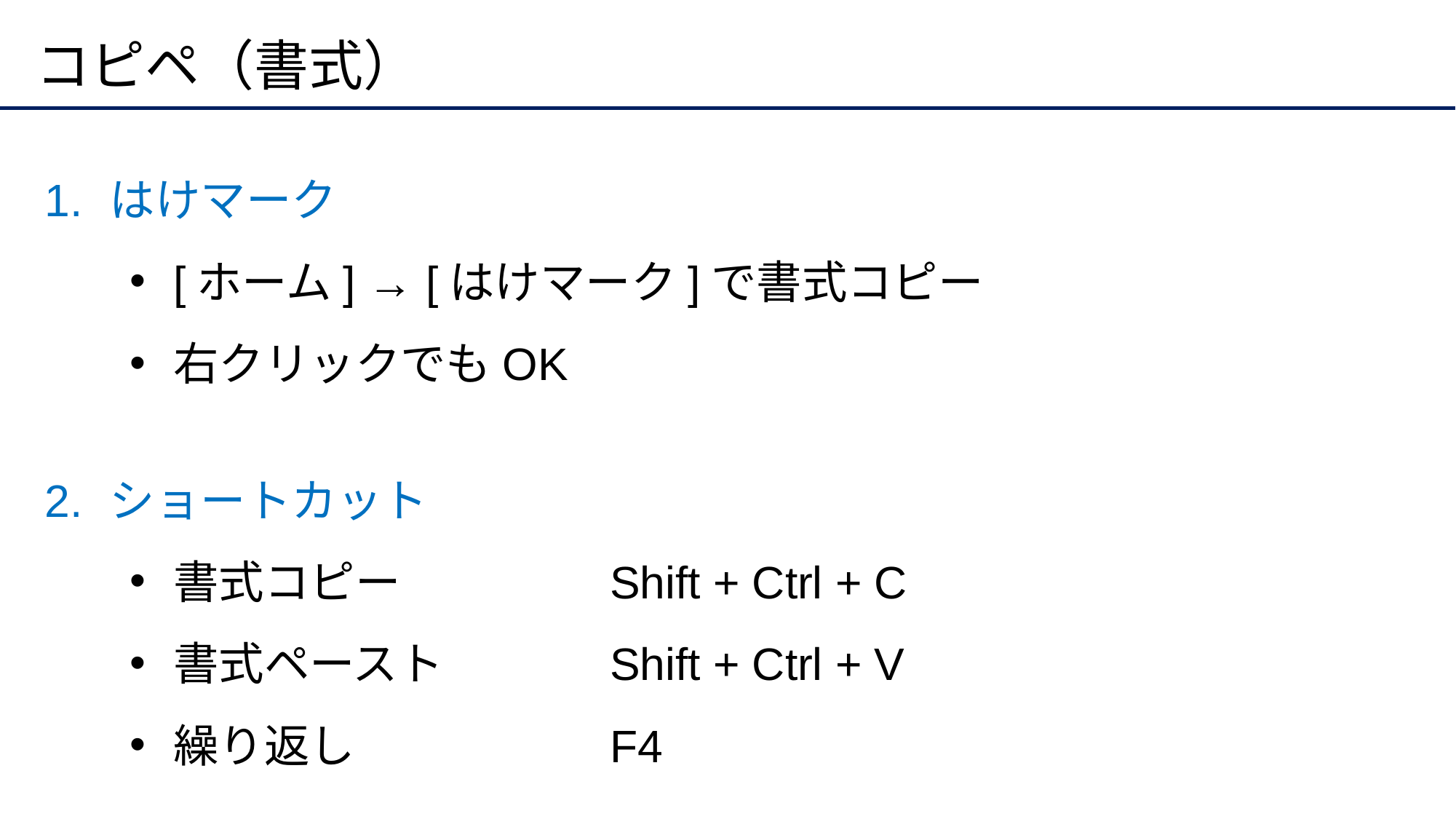

# コピペ（書式）
はけマーク
[ホーム] → [はけマーク]で書式コピー
右クリックでもOK
ショートカット
書式コピー		Shift + Ctrl + C
書式ペースト		Shift + Ctrl + V
繰り返し		F4